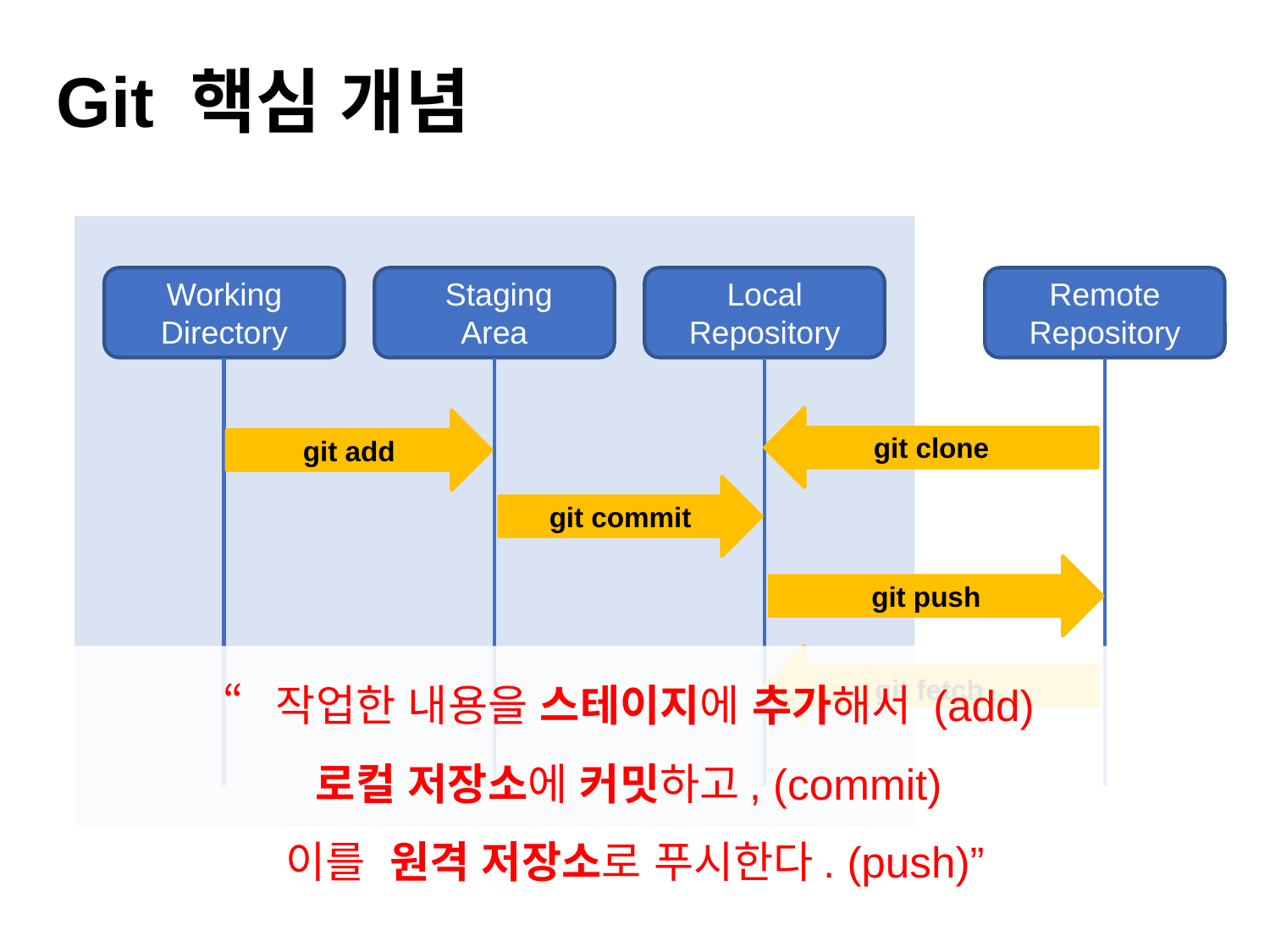

#
Git 핵심 개념

Working
Directory
 Staging
Area
Local
Repository
Remote
Repository

git add
git clone
git commit
git push

git fetch
“작업한 내용을 스테이지에 추가해서 (add)
로컬 저장소에 커밋하고, (commit)
이를  원격 저장소로 푸시한다. (push)”